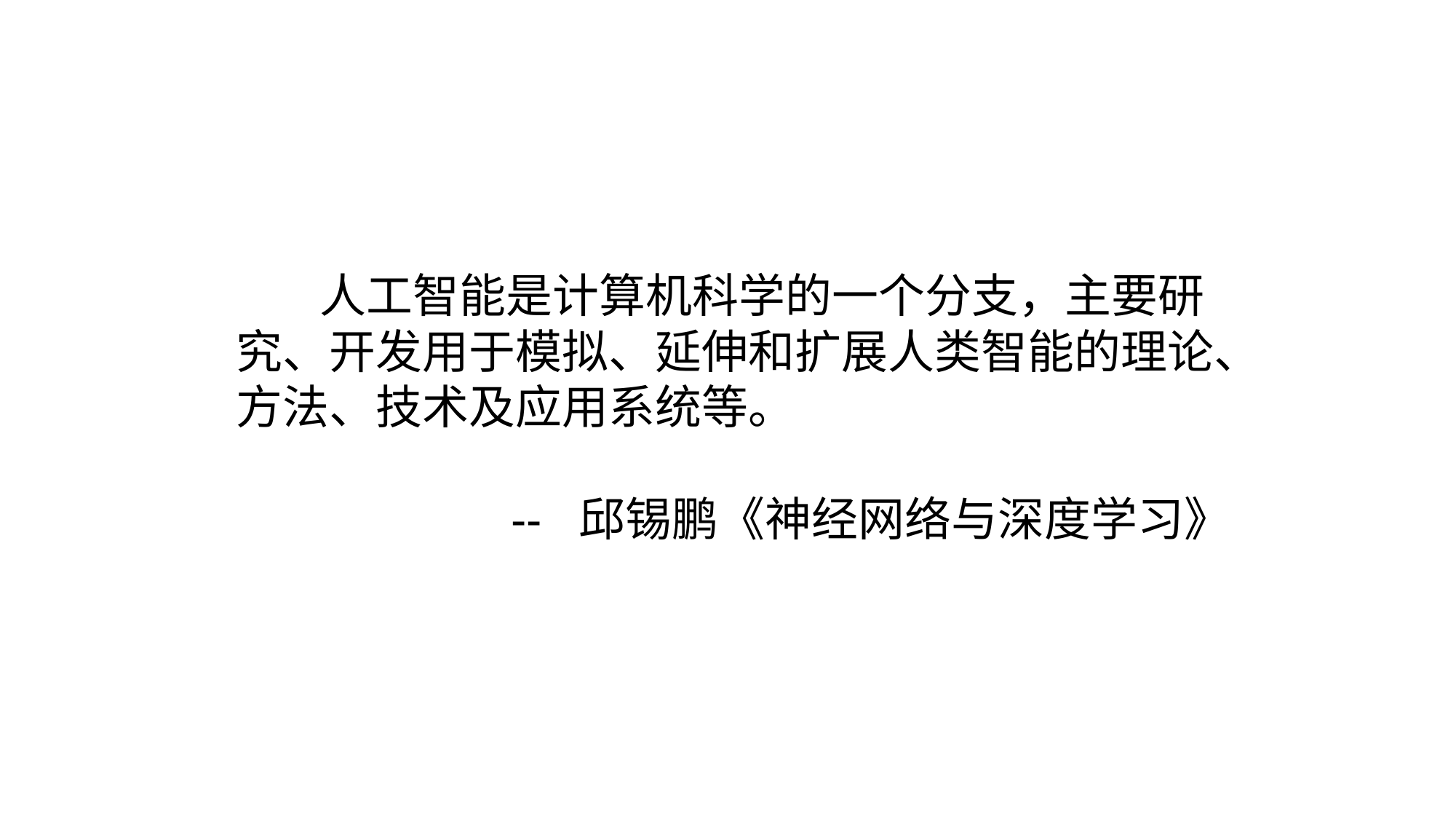

人工智能是计算机科学的一个分支，主要研究、开发用于模拟、延伸和扩展人类智能的理论、方法、技术及应用系统等。

--  邱锡鹏《神经网络与深度学习》